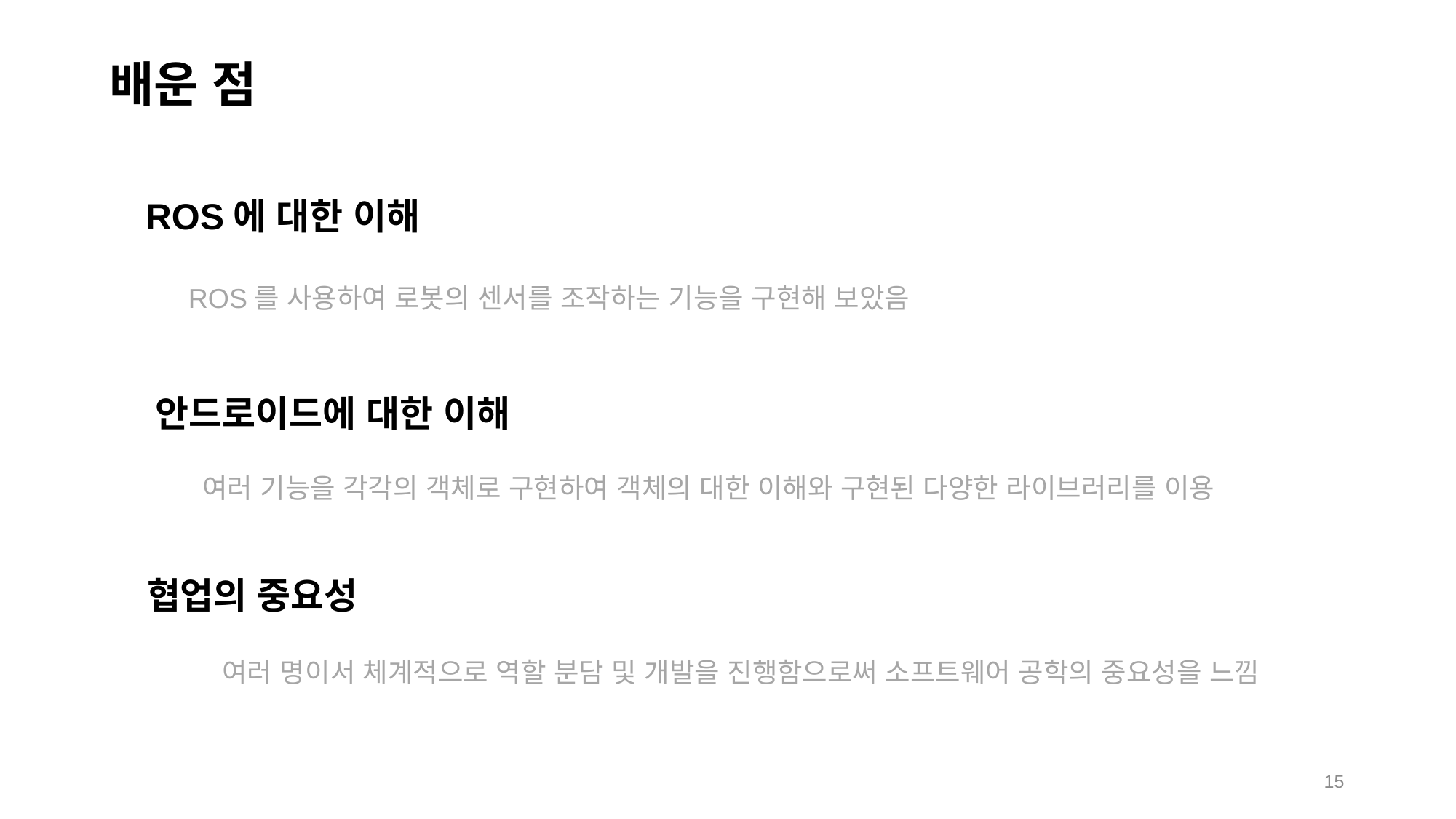

배운 점
ROS에 대한 이해
ROS를 사용하여 로봇의 센서를 조작하는 기능을 구현해 보았음
안드로이드에 대한 이해
여러 기능을 각각의 객체로 구현하여 객체의 대한 이해와 구현된 다양한 라이브러리를 이용
협업의 중요성
여러 명이서 체계적으로 역할 분담 및 개발을 진행함으로써 소프트웨어 공학의 중요성을 느낌
15